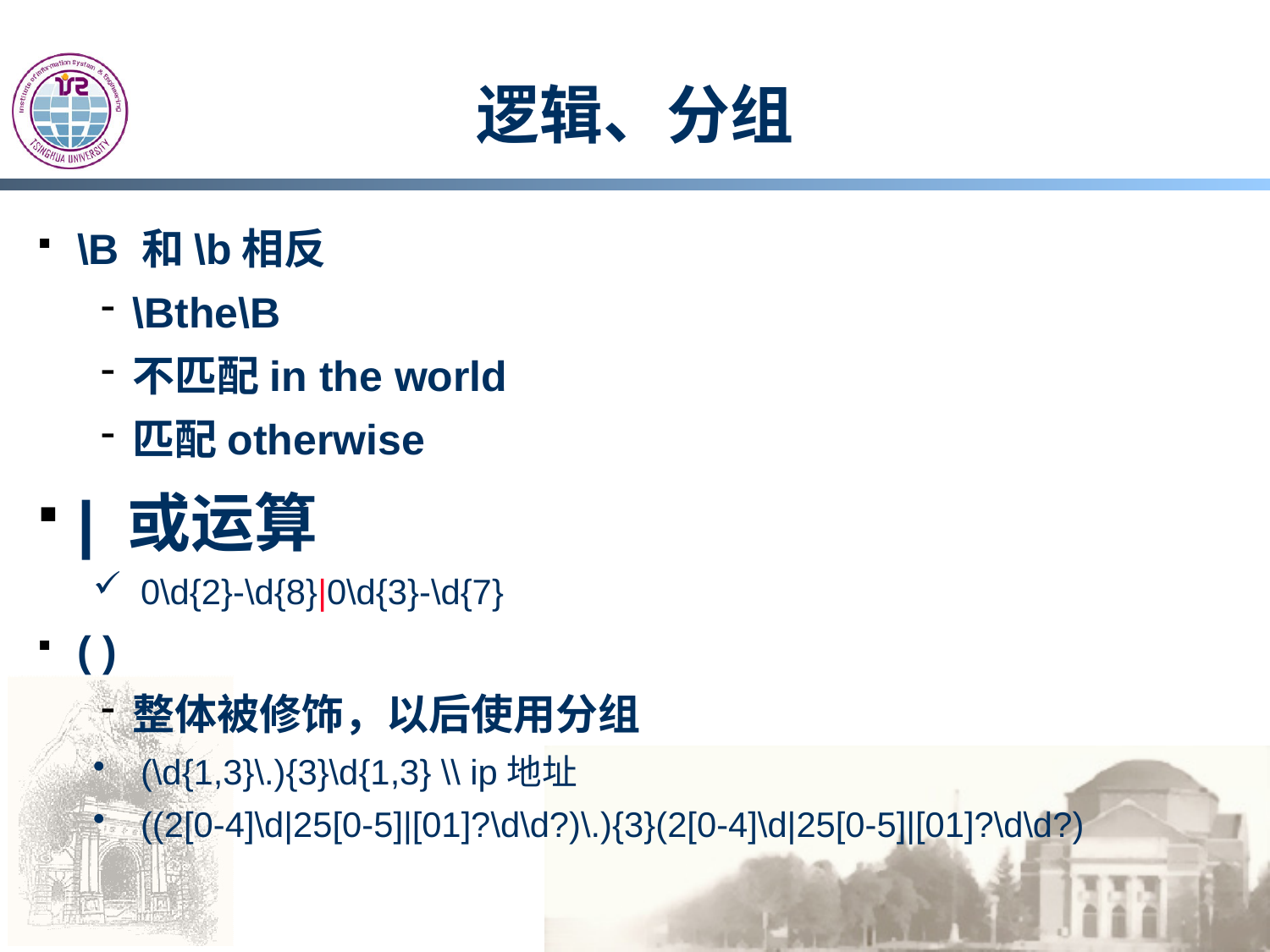

# 逻辑、分组
\B 和\b相反
\Bthe\B
不匹配in the world
匹配otherwise
| 或运算
0\d{2}-\d{8}|0\d{3}-\d{7}
( )
整体被修饰，以后使用分组
(\d{1,3}\.){3}\d{1,3} \\ ip地址
((2[0-4]\d|25[0-5]|[01]?\d\d?)\.){3}(2[0-4]\d|25[0-5]|[01]?\d\d?)